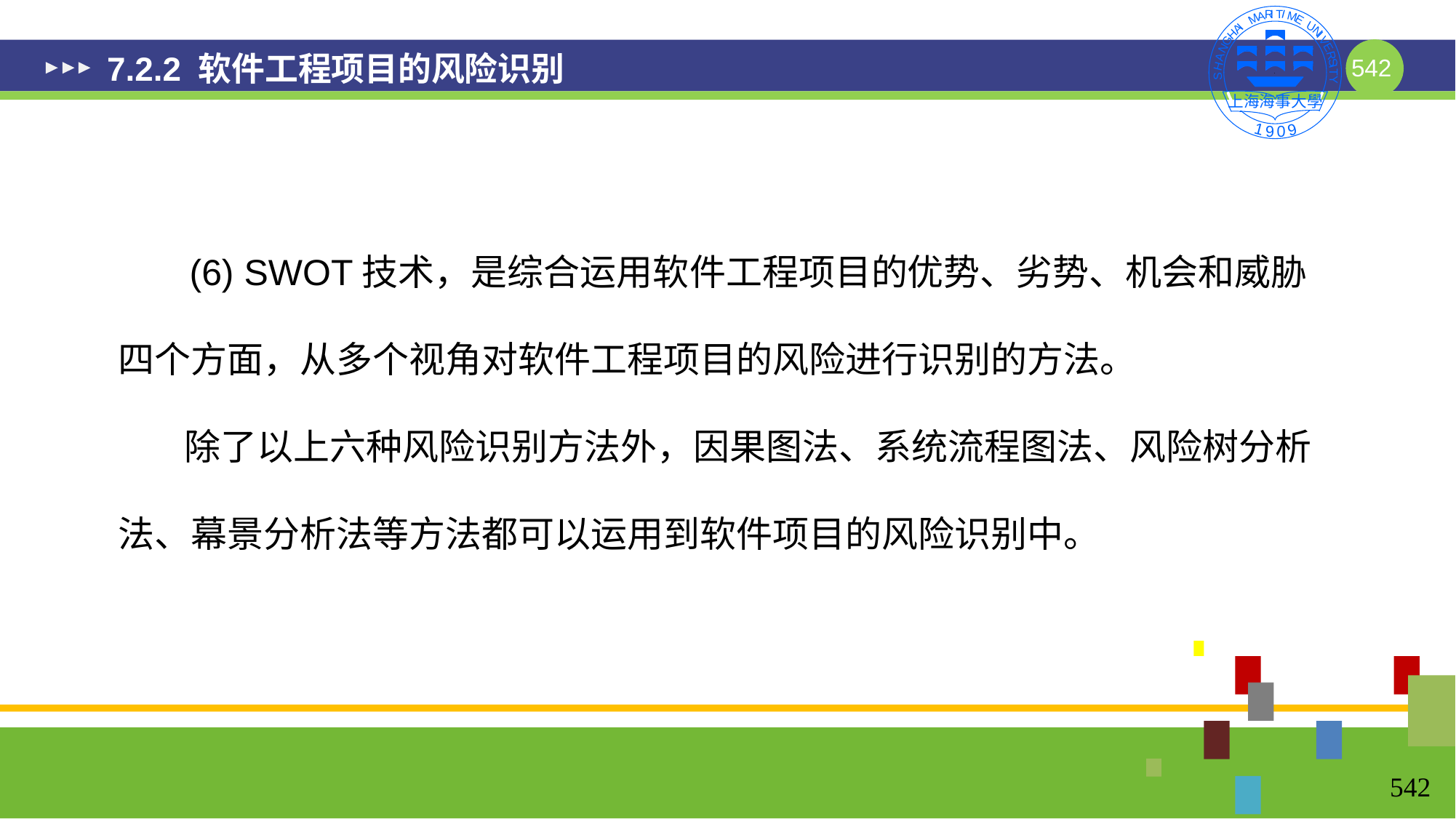

# 7.2.2 软件工程项目的风险识别
       (6) SWOT技术，是综合运用软件工程项目的优势、劣势、机会和威胁四个方面，从多个视角对软件工程项目的风险进行识别的方法。
       除了以上六种风险识别方法外，因果图法、系统流程图法、风险树分析法、幕景分析法等方法都可以运用到软件项目的风险识别中。

542
542